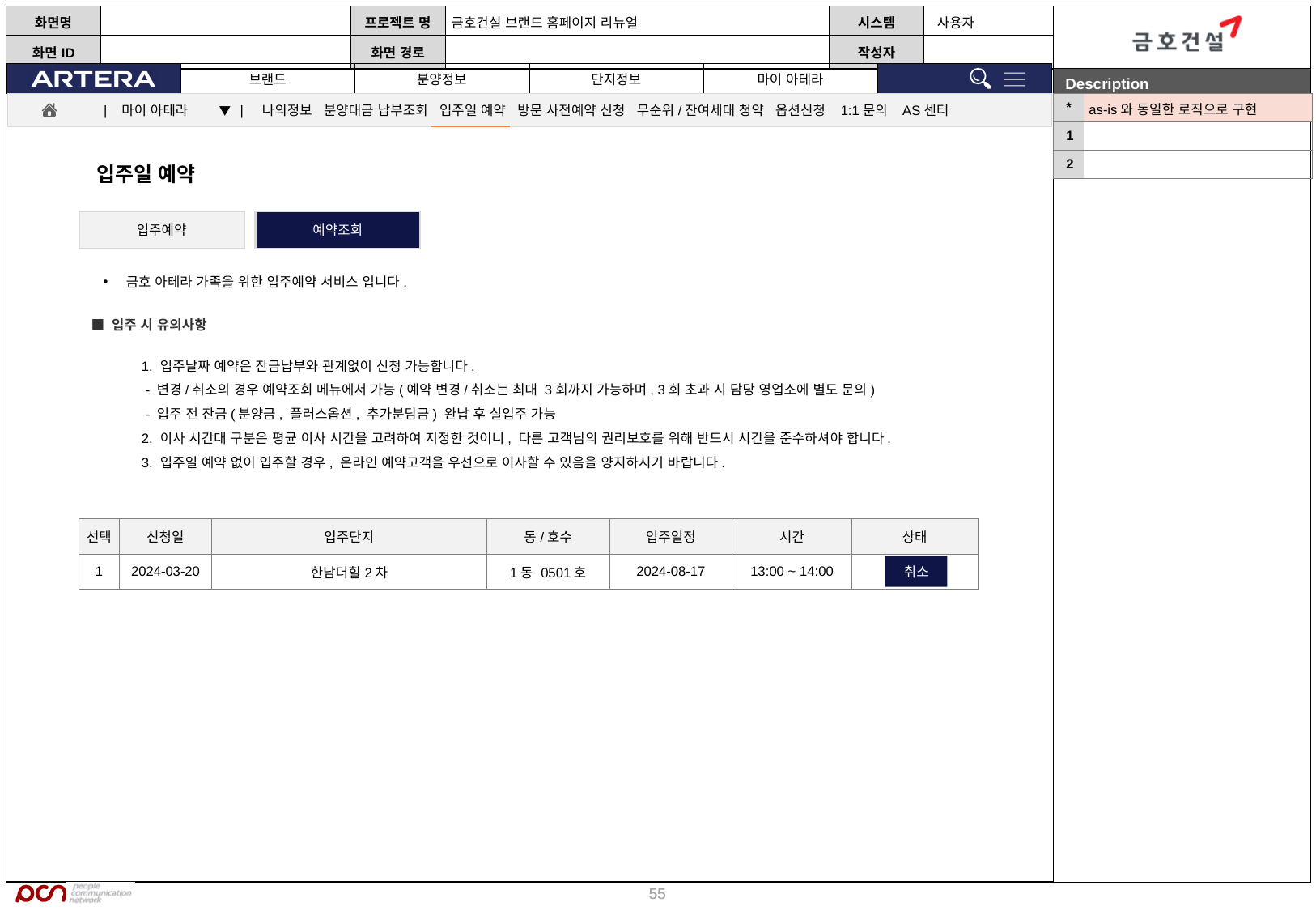

| \* | as-is와 동일한 로직으로 구현 |
| --- | --- |
| 1 |  |
| 2 |  |
|   마이 아테라        ▼  |    나의정보   분양대금 납부조회   입주일 예약   방문 사전예약 신청   무순위/잔여세대 청약   옵션신청   1:1문의   AS센터

입주일 예약
입주예약
예약조회
금호 아테라 가족을 위한 입주예약 서비스 입니다.
■ 입주 시 유의사항
1. 입주날짜 예약은 잔금납부와 관계없이 신청 가능합니다.
 - 변경/취소의 경우 예약조회 메뉴에서 가능(예약 변경/취소는 최대 3회까지 가능하며, 3회 초과 시 담당 영업소에 별도 문의)
 - 입주 전 잔금(분양금, 플러스옵션, 추가분담금) 완납 후 실입주 가능
2. 이사 시간대 구분은 평균 이사 시간을 고려하여 지정한 것이니, 다른 고객님의 권리보호를 위해 반드시 시간을 준수하셔야 합니다.
3. 입주일 예약 없이 입주할 경우, 온라인 예약고객을 우선으로 이사할 수 있음을 양지하시기 바랍니다.
| 선택 | 신청일 | 입주단지 | 동/호수 | 입주일정 | 시간 | 상태 |
| --- | --- | --- | --- | --- | --- | --- |
| 1 | 2024-03-20 | 한남더힐2차 | 1동 0501호 | 2024-08-17 | 13:00 ~ 14:00 |  |
취소